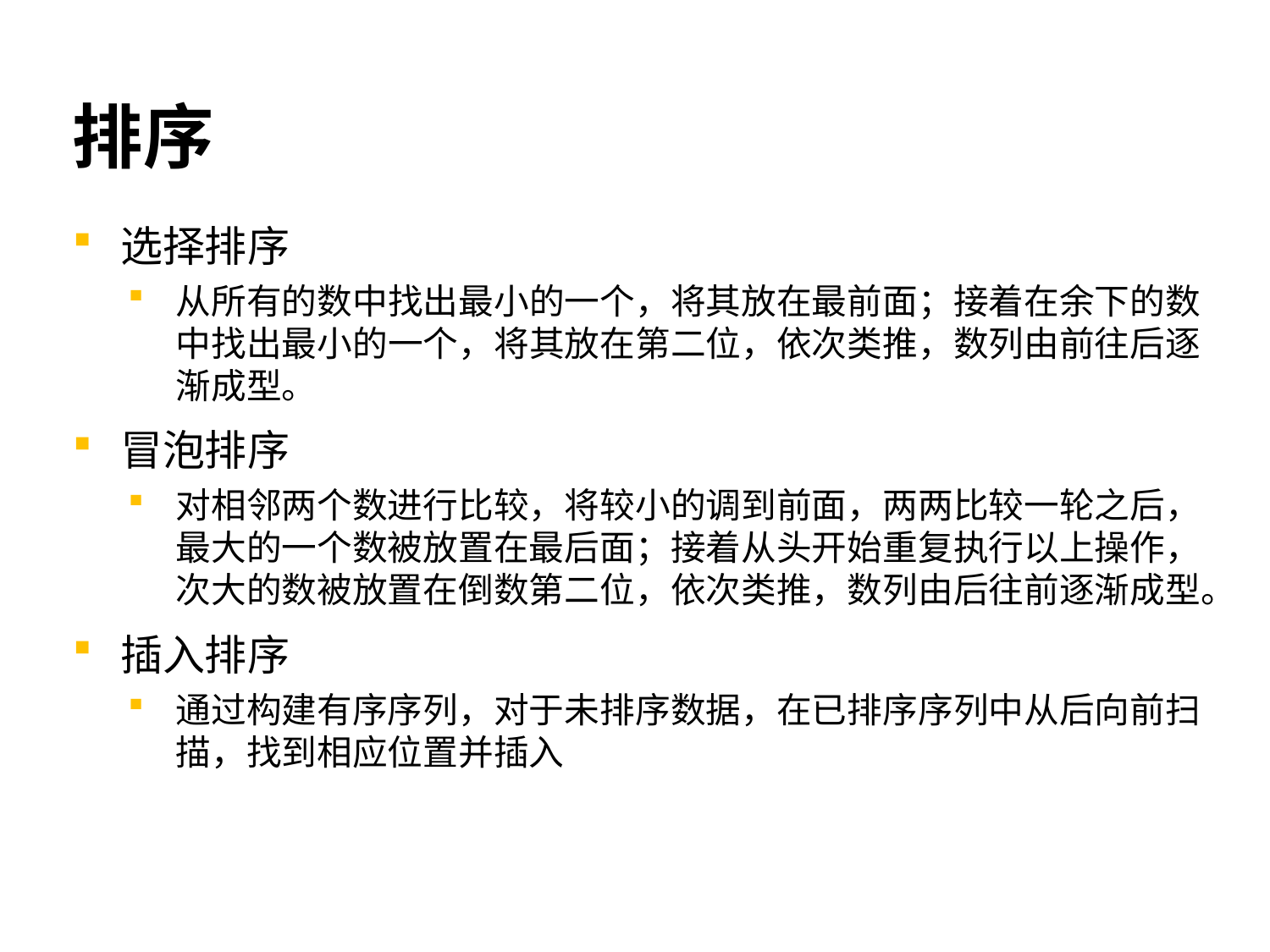

# 排序
选择排序
从所有的数中找出最小的一个，将其放在最前面；接着在余下的数中找出最小的一个，将其放在第二位，依次类推，数列由前往后逐渐成型。
冒泡排序
对相邻两个数进行比较，将较小的调到前面，两两比较一轮之后，最大的一个数被放置在最后面；接着从头开始重复执行以上操作，次大的数被放置在倒数第二位，依次类推，数列由后往前逐渐成型。
插入排序
通过构建有序序列，对于未排序数据，在已排序序列中从后向前扫描，找到相应位置并插入